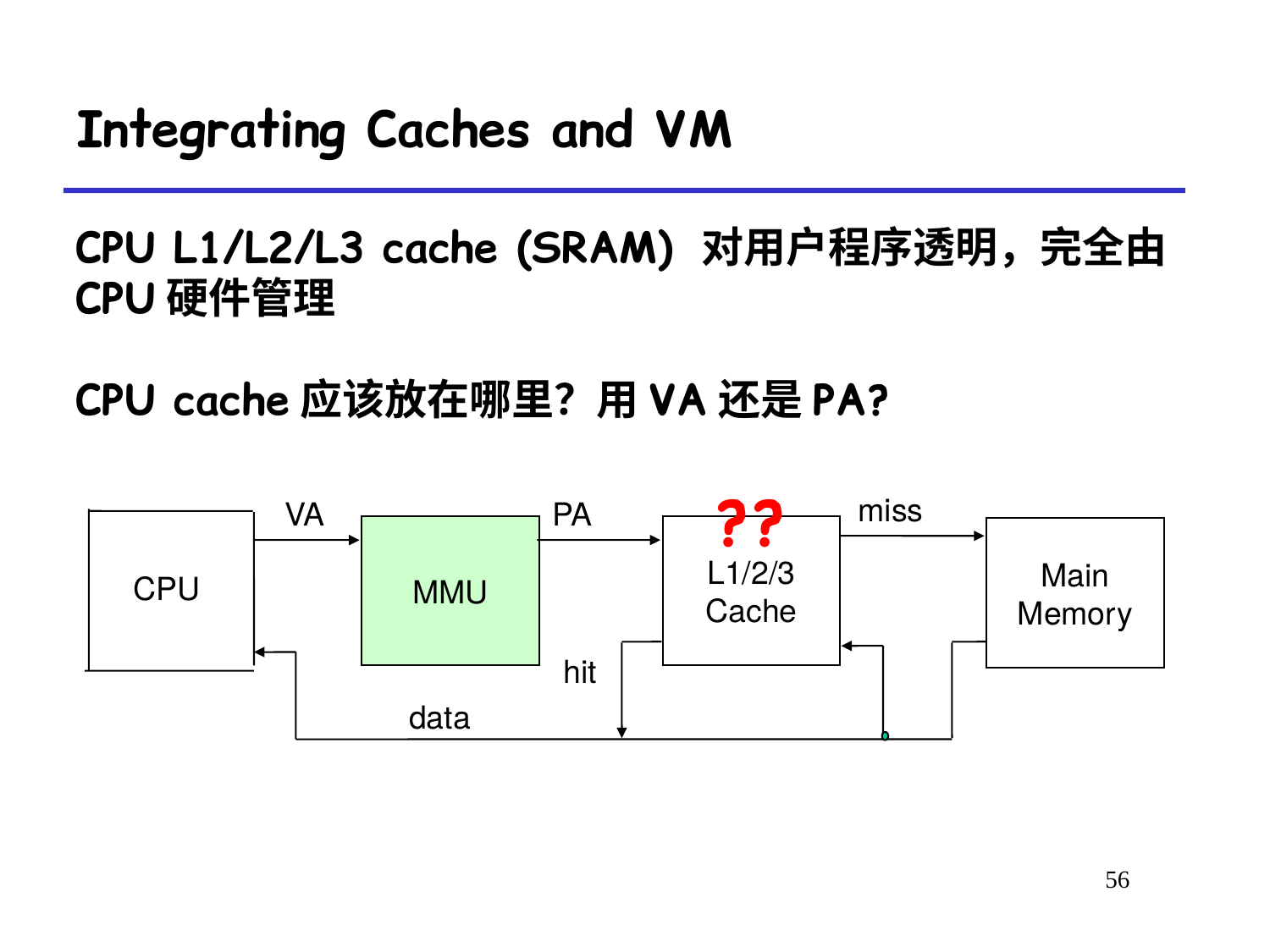

# Integrating Caches and VM
CPU L1/L2/L3 cache (SRAM) 对用户程序透明，完全由CPU硬件管理

CPU cache应该放在哪里？用VA还是PA?
??
miss
VA
PA

MMU
L1/2/3
Cache
Main
Memory

CPU

hit

data

56